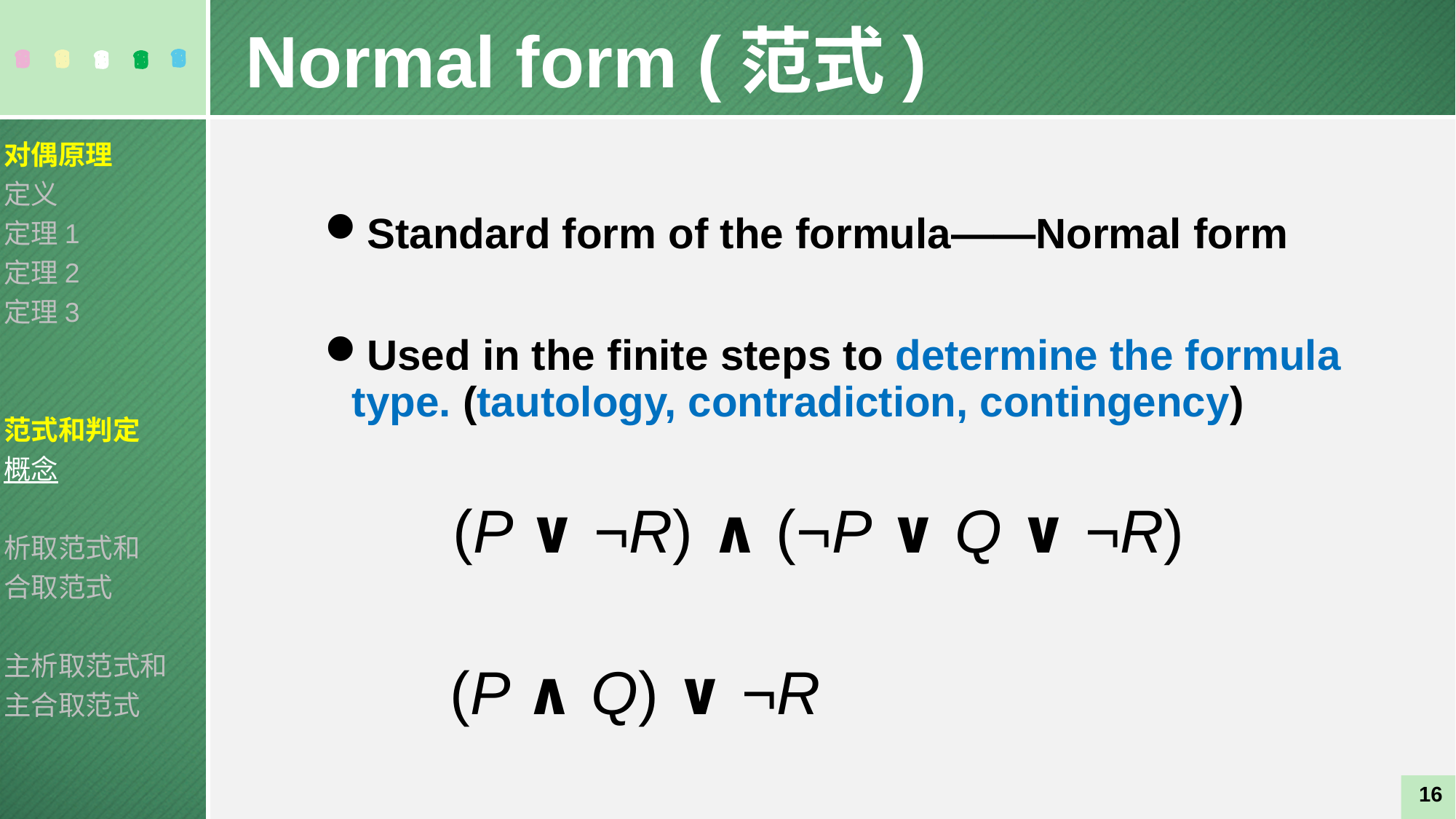

Normal form (范式)

对偶原理
定义
定理1
定理2
定理3

范式和判定
概念

析取范式和
合取范式

主析取范式和
主合取范式

Standard form of the formula——Normal form

Used in the finite steps to determine the formula type. (tautology, contradiction, contingency)
(P ∨ ¬R) ∧ (¬P ∨ Q ∨ ¬R)
(P ∧ Q) ∨ ¬R
16